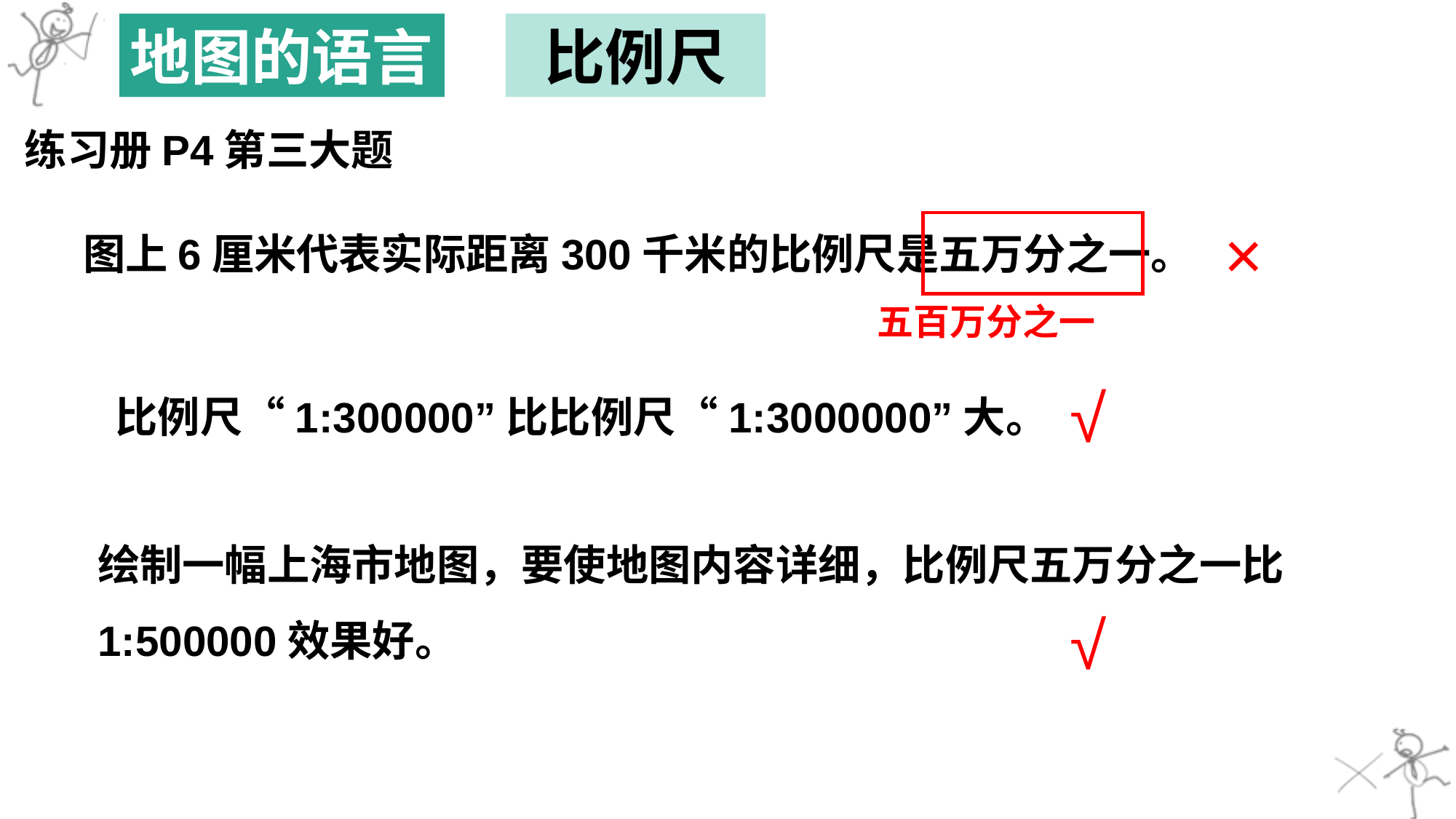

地图的语言
比例尺
练习册P4第三大题
×

图上6厘米代表实际距离300千米的比例尺是五万分之一。
五百万分之一
√
比例尺“1:300000”比比例尺“1:3000000”大。
绘制一幅上海市地图，要使地图内容详细，比例尺五万分之一比1:500000效果好。
√